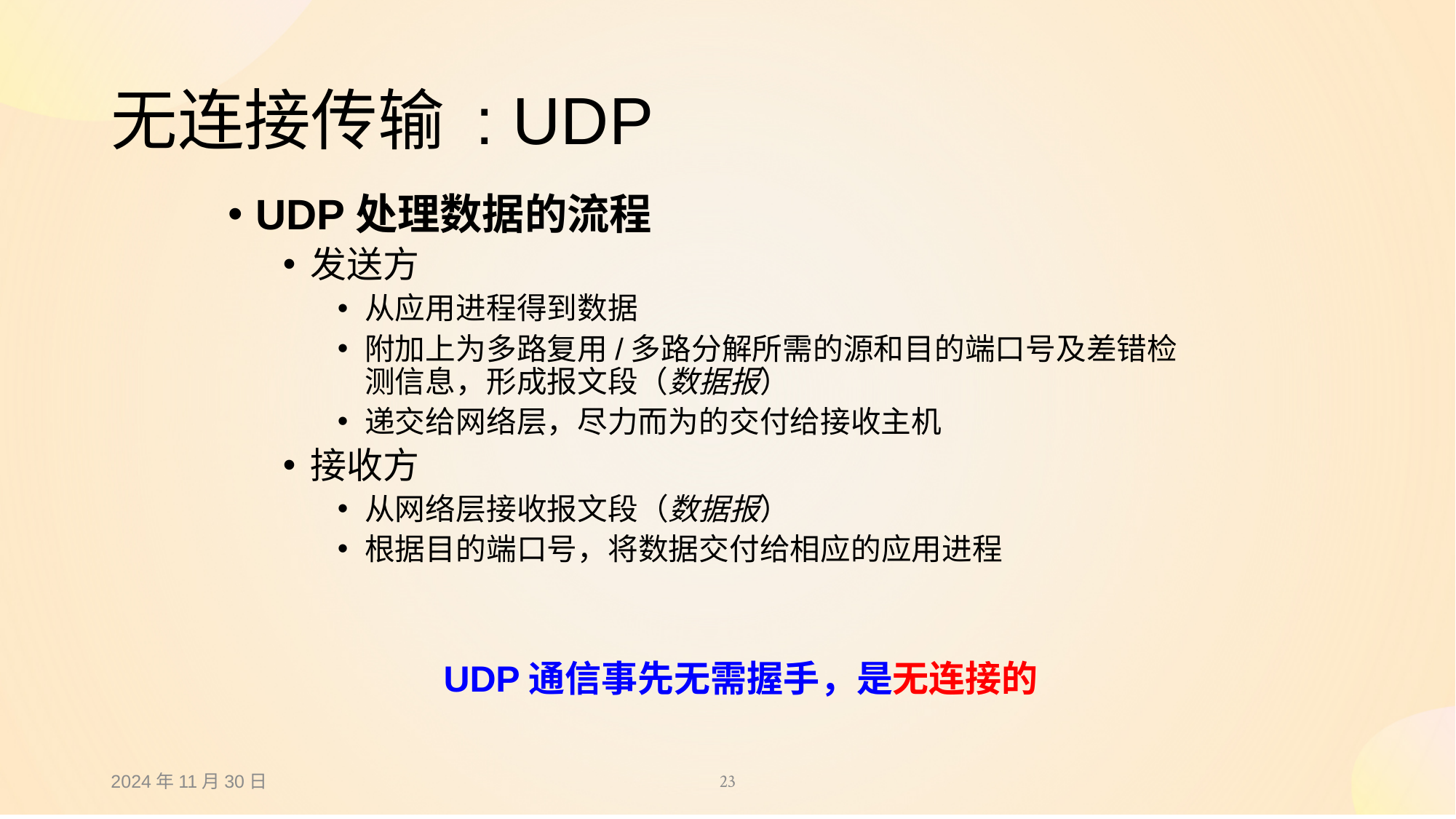

# 无连接传输 : UDP
UDP处理数据的流程
发送方
从应用进程得到数据
附加上为多路复用/多路分解所需的源和目的端口号及差错检测信息，形成报文段（数据报）
递交给网络层，尽力而为的交付给接收主机
接收方
从网络层接收报文段（数据报）
根据目的端口号，将数据交付给相应的应用进程
UDP通信事先无需握手，是无连接的
2024年11月30日
23